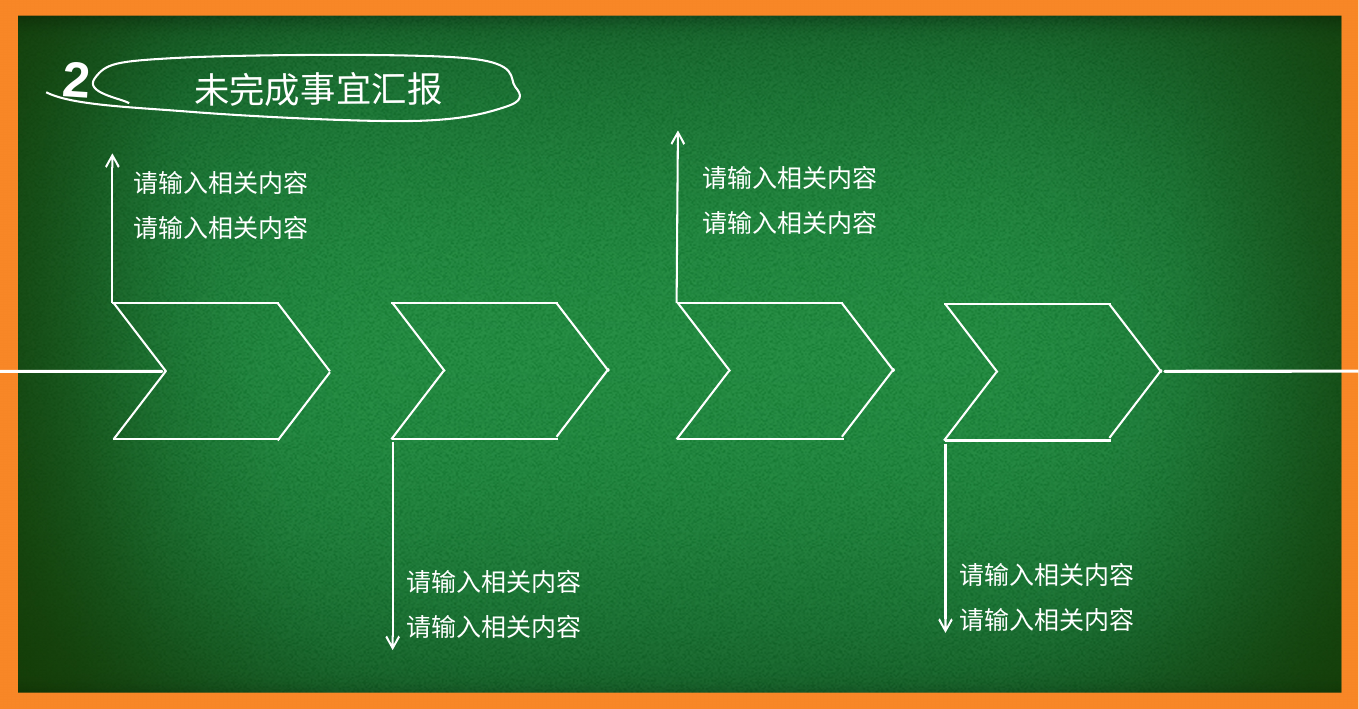

2
未完成事宜汇报
请输入相关内容
请输入相关内容
请输入相关内容
请输入相关内容

请输入相关内容
请输入相关内容
请输入相关内容
请输入相关内容